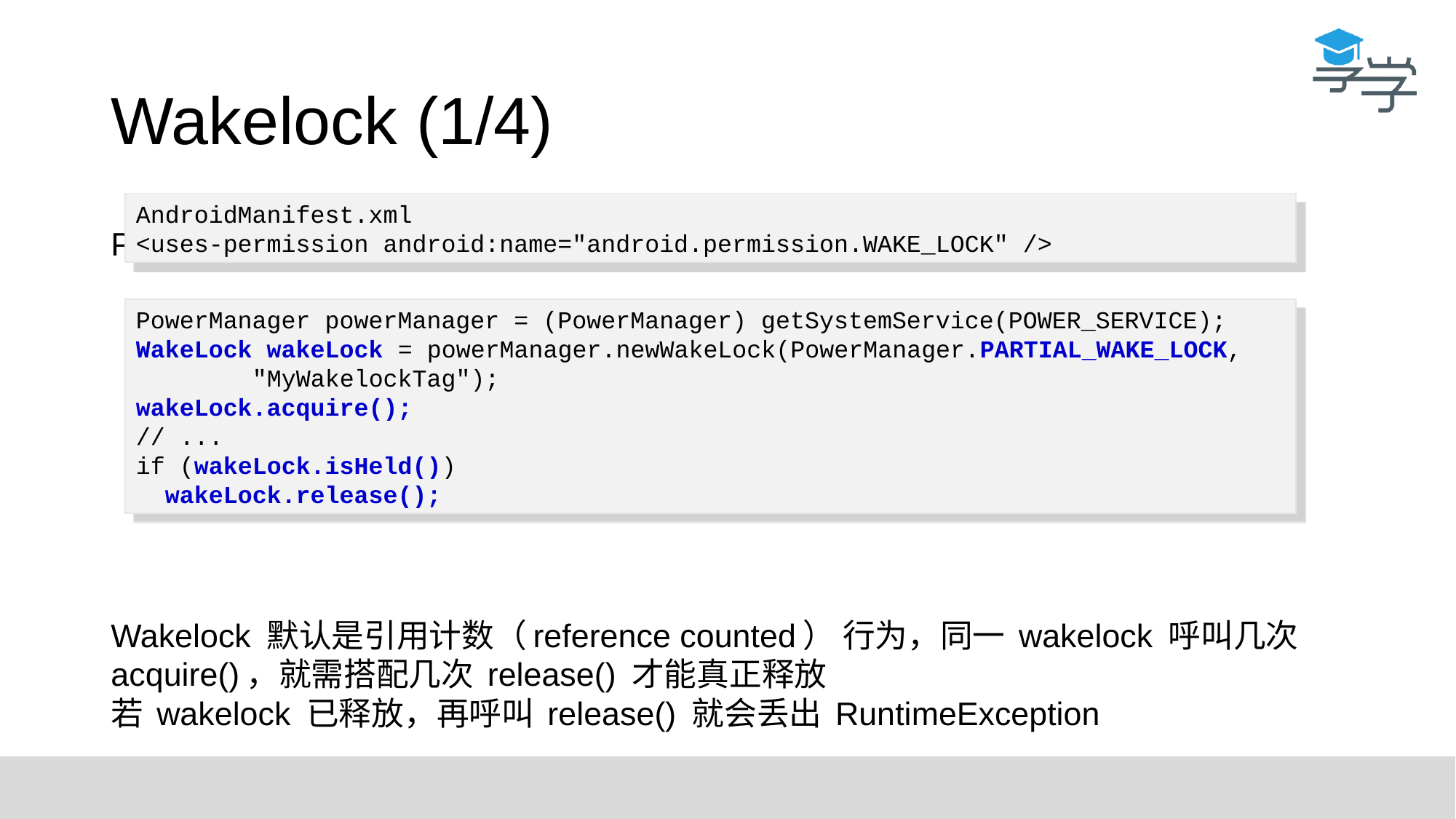

# Wakelock (1/4)
Partial wakelock：阻止 CPU 休眠

Wakelock 默认是引用计数（reference counted） 行为，同一 wakelock 呼叫几次 acquire()，就需搭配几次 release() 才能真正释放
若 wakelock 已释放，再呼叫 release() 就会丢出 RuntimeException
AndroidManifest.xml
<uses-permission android:name="android.permission.WAKE_LOCK" />
PowerManager powerManager = (PowerManager) getSystemService(POWER_SERVICE);
WakeLock wakeLock = powerManager.newWakeLock(PowerManager.PARTIAL_WAKE_LOCK,
        "MyWakelockTag");
wakeLock.acquire();
// ...
if (wakeLock.isHeld())
  wakeLock.release();
30